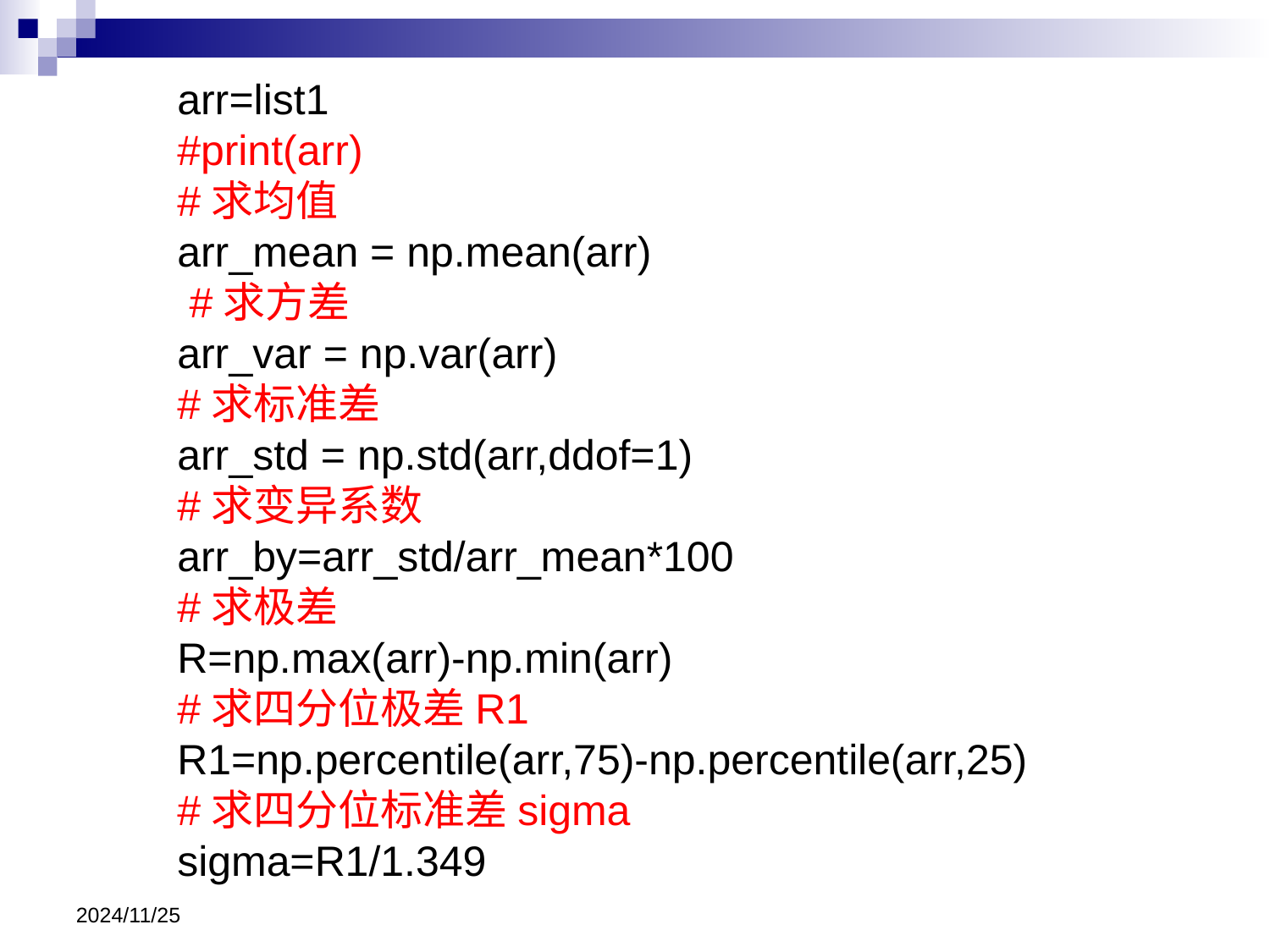

arr=list1
#print(arr)
#求均值
arr_mean = np.mean(arr)
 #求方差
arr_var = np.var(arr)
#求标准差
arr_std = np.std(arr,ddof=1)
#求变异系数
arr_by=arr_std/arr_mean*100
#求极差
R=np.max(arr)-np.min(arr)
#求四分位极差R1
R1=np.percentile(arr,75)-np.percentile(arr,25)
#求四分位标准差sigma
sigma=R1/1.349
2024/11/25